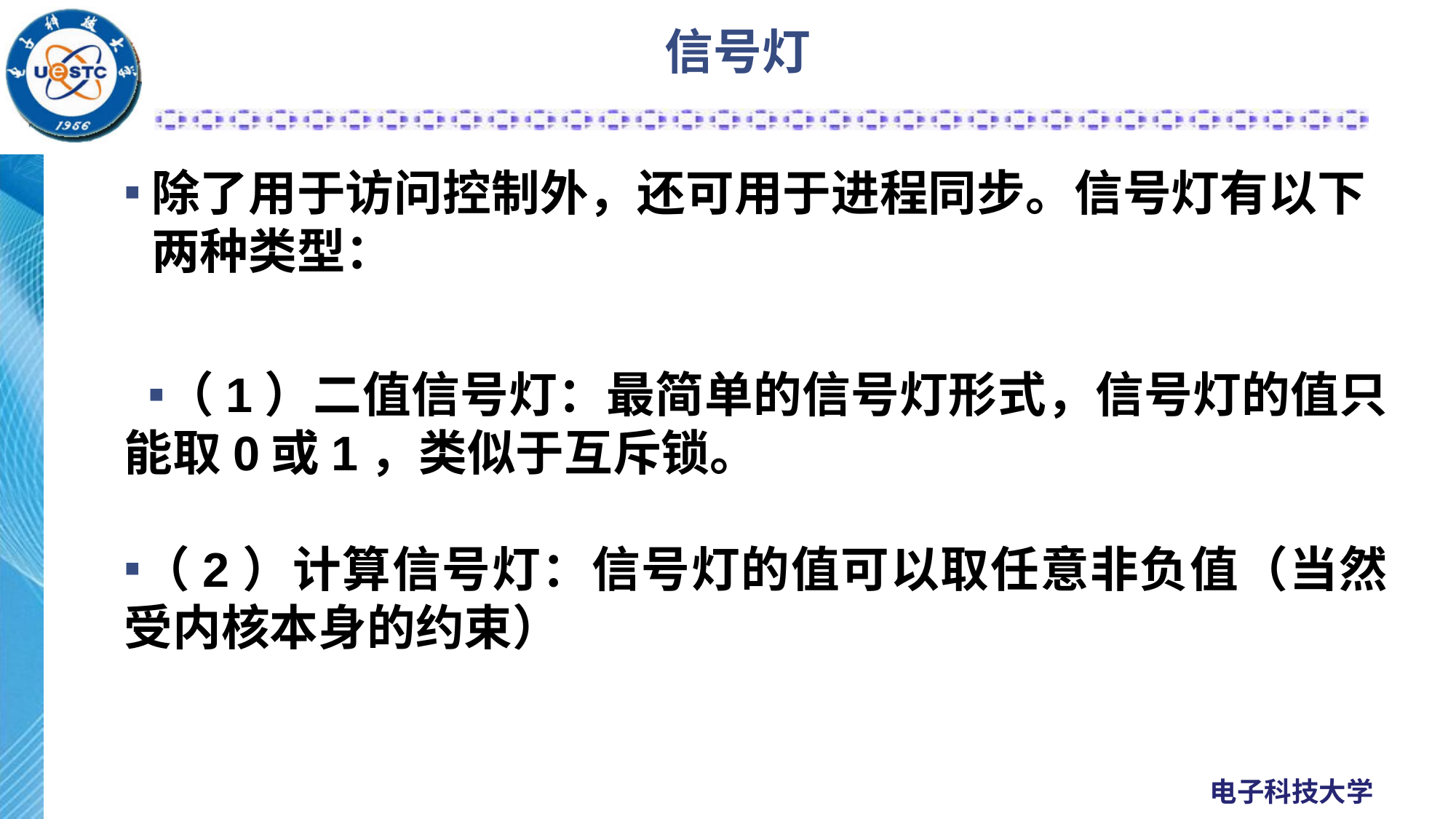

# 信号灯
除了用于访问控制外，还可用于进程同步。信号灯有以下两种类型：

（1）二值信号灯：最简单的信号灯形式，信号灯的值只能取0或1，类似于互斥锁。

（2）计算信号灯：信号灯的值可以取任意非负值（当然受内核本身的约束）